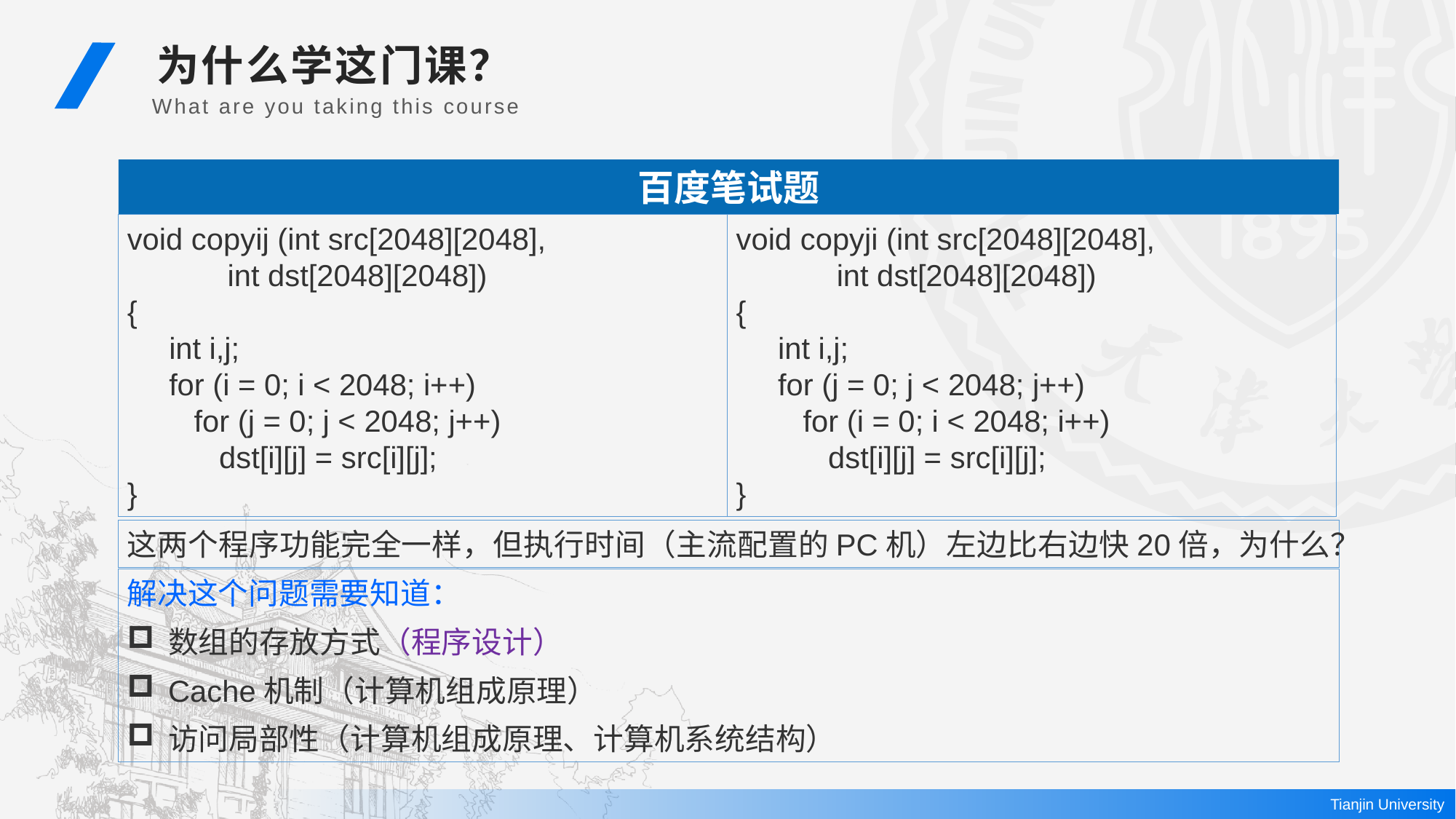

为什么学这门课？
   What are you taking this course
百度笔试题
void copyji (int src[2048][2048],
            int dst[2048][2048])
{
     int i,j;
     for (j = 0; j < 2048; j++)
        for (i = 0; i < 2048; i++)
           dst[i][j] = src[i][j];
}
void copyij (int src[2048][2048],
            int dst[2048][2048])
{
     int i,j;
     for (i = 0; i < 2048; i++)
        for (j = 0; j < 2048; j++)
           dst[i][j] = src[i][j];
}
这两个程序功能完全一样，但执行时间（主流配置的PC机）左边比右边快20倍，为什么？
解决这个问题需要知道：
数组的存放方式（程序设计）
Cache机制（计算机组成原理）
访问局部性（计算机组成原理、计算机系统结构）